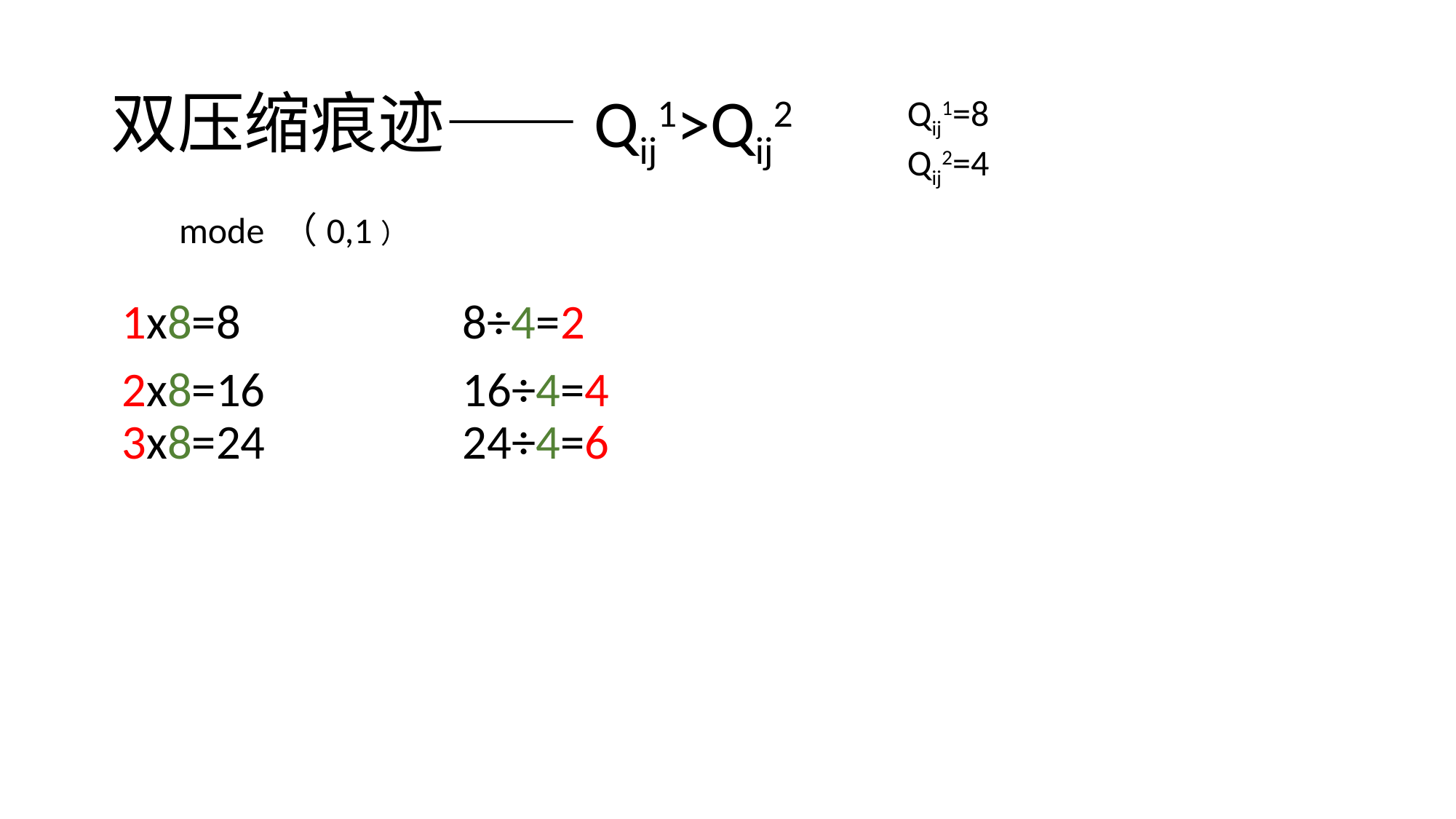

# 双压缩痕迹——Qij1>Qij2
Qij1=8
Qij2=4
mode （0,1）

 1x8=8
 2x8=16
 3x8=24

 8÷4=2
 16÷4=4
 24÷4=6